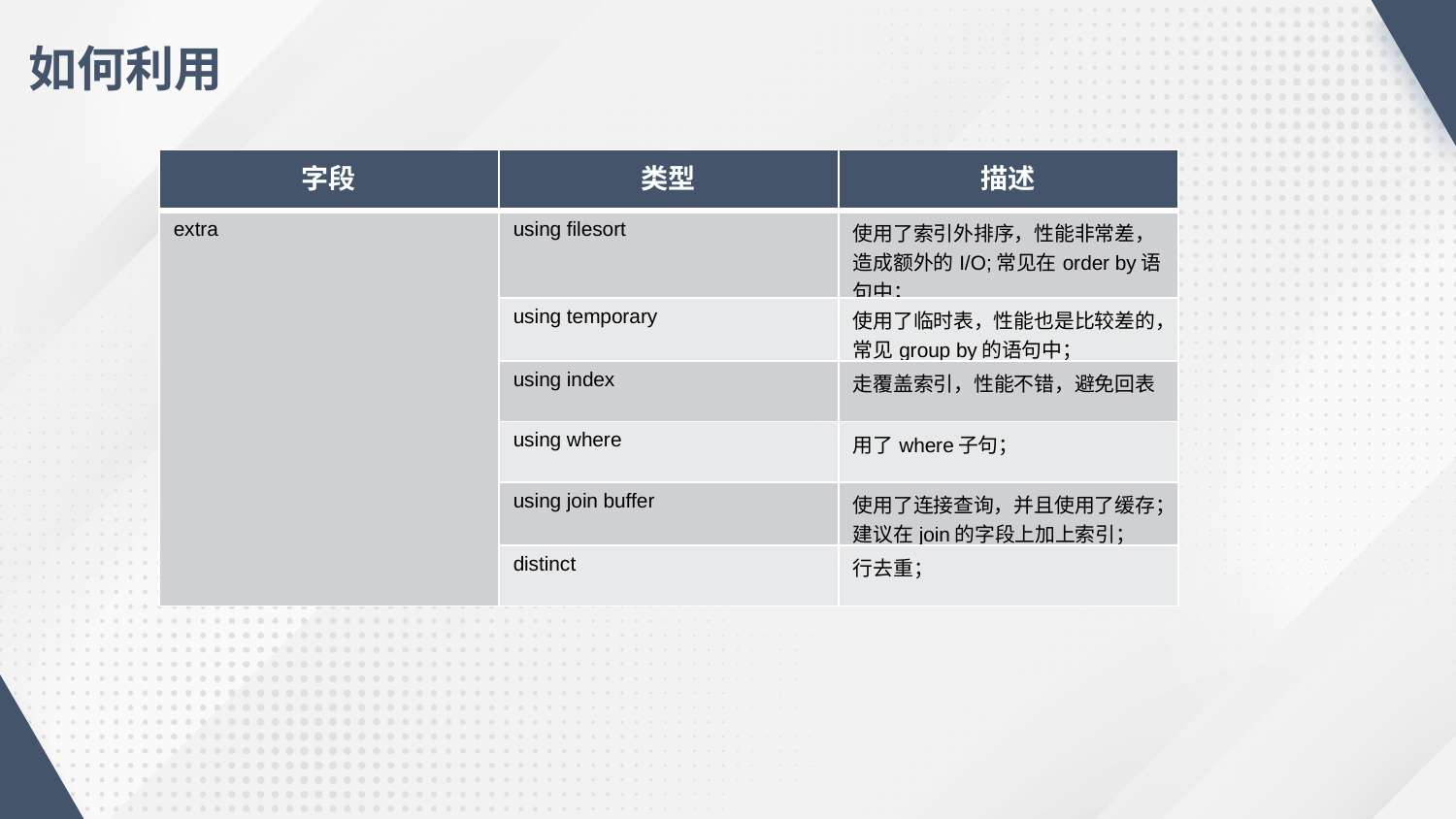

如何利用
| 字段 | 类型 | 描述 |
| --- | --- | --- |
| extra | using filesort | 使用了索引外排序，性能非常差，造成额外的I/O;常见在order by语句中； |
|  | using temporary | 使用了临时表，性能也是比较差的，常见group by的语句中； |
|  | using index | 走覆盖索引，性能不错，避免回表 |
|  | using where | 用了where子句； |
|  | using join buffer | 使用了连接查询，并且使用了缓存；建议在join的字段上加上索引； |
|  | distinct | 行去重； |